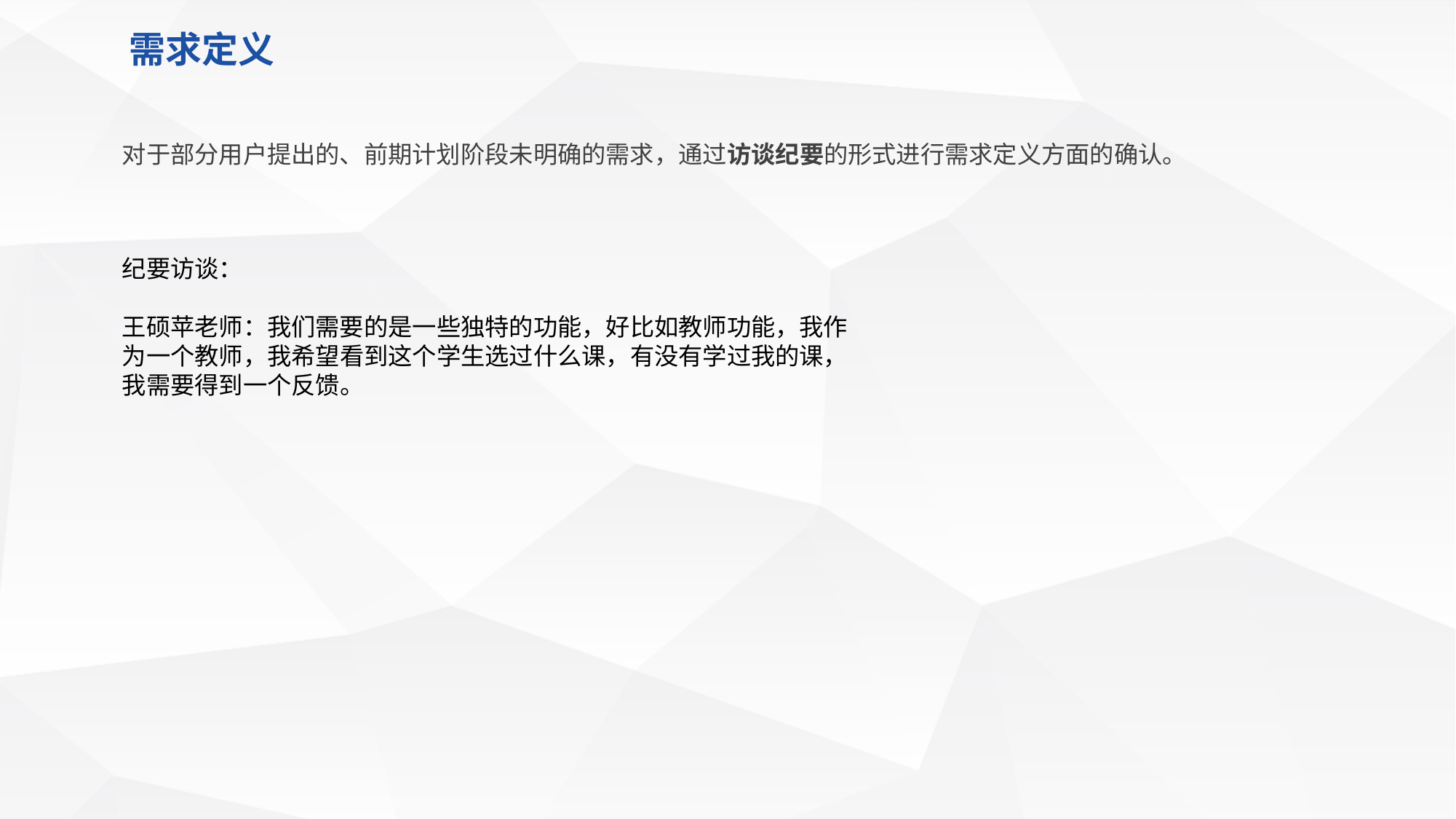

需求定义

对于部分用户提出的、前期计划阶段未明确的需求，通过访谈纪要的形式进行需求定义方面的确认。
纪要访谈：

王硕苹老师：我们需要的是一些独特的功能，好比如教师功能，我作为一个教师，我希望看到这个学生选过什么课，有没有学过我的课，我需要得到一个反馈。